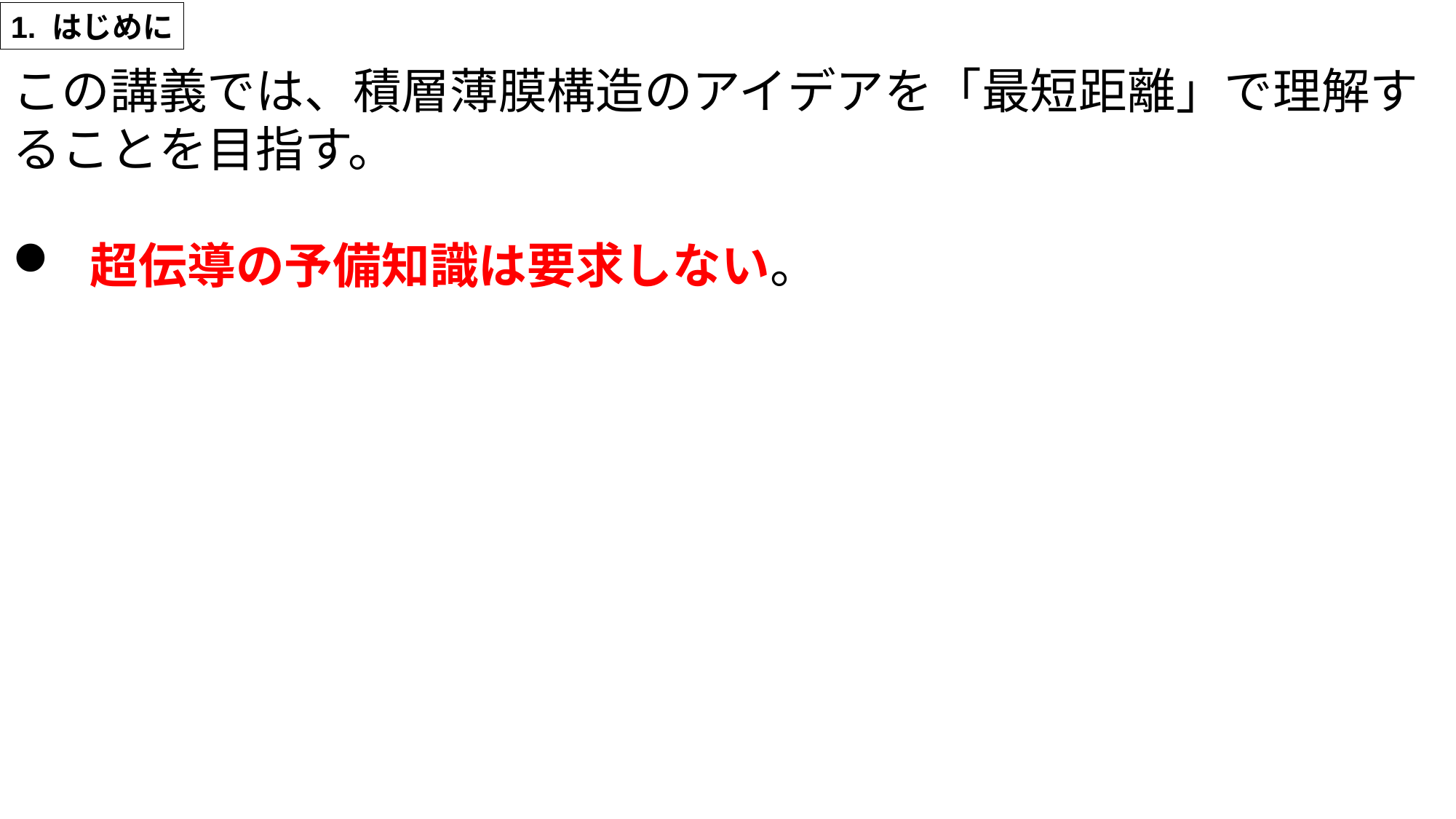

1. はじめに
この講義では、積層薄膜構造のアイデアを「最短距離」で理解することを目指す。

 超伝導の予備知識は要求しない。